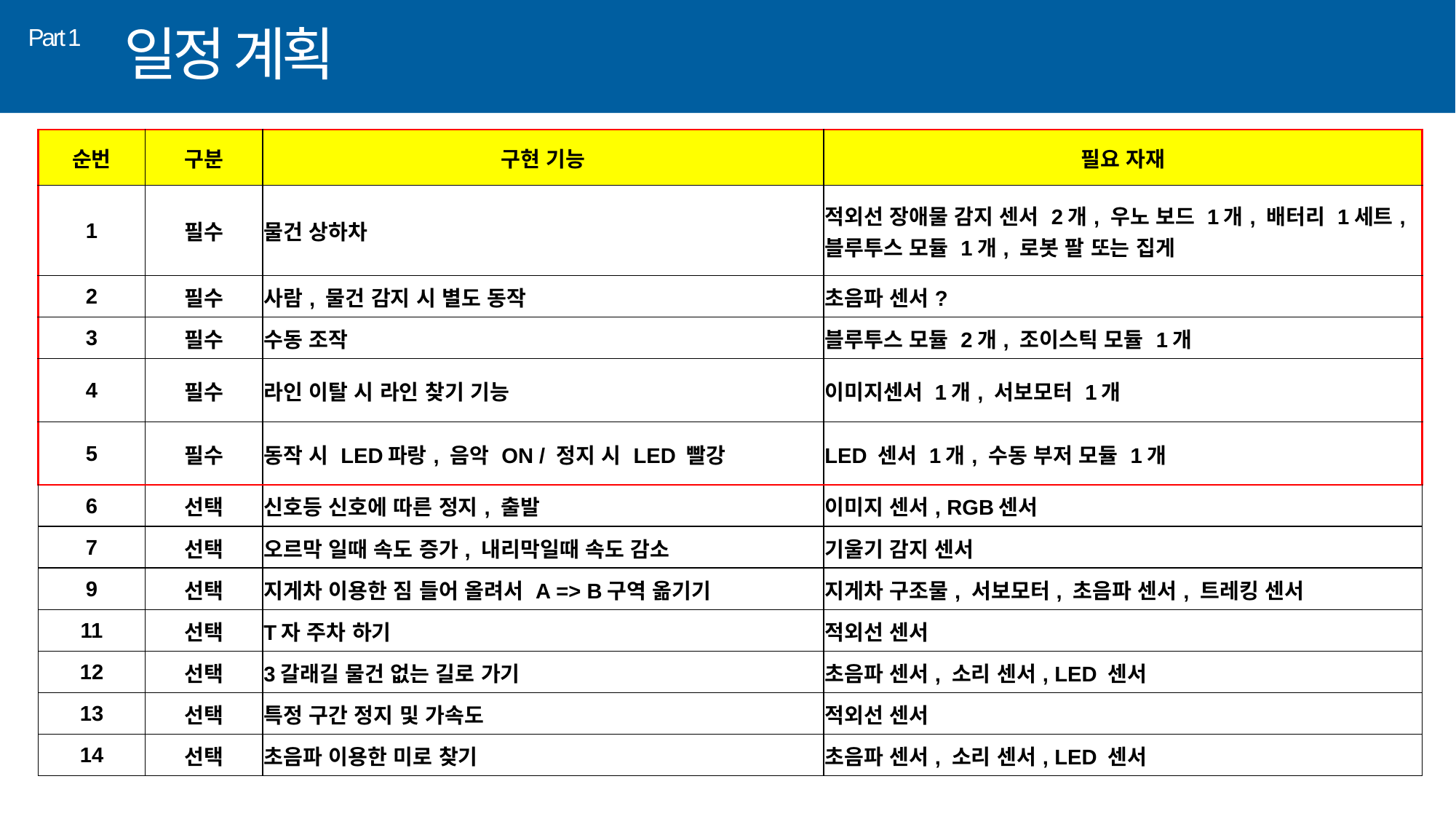

일정 계획
Part 1
| 순번 | 구분 | 구현 기능 | 필요 자재 |
| --- | --- | --- | --- |
| 1 | 필수 | 물건 상하차 | 적외선 장애물 감지 센서 2개, 우노 보드 1개, 배터리 1세트, 블루투스 모듈 1개, 로봇 팔 또는 집게 |
| 2 | 필수 | 사람, 물건 감지 시 별도 동작 | 초음파 센서? |
| 3 | 필수 | 수동 조작 | 블루투스 모듈 2개, 조이스틱 모듈 1개 |
| 4 | 필수 | 라인 이탈 시 라인 찾기 기능 | 이미지센서 1개, 서보모터 1개 |
| 5 | 필수 | 동작 시 LED파랑, 음악 ON / 정지 시 LED 빨강 | LED 센서 1개, 수동 부저 모듈 1개 |
| 6 | 선택 | 신호등 신호에 따른 정지, 출발 | 이미지 센서, RGB센서 |
| 7 | 선택 | 오르막 일때 속도 증가, 내리막일때 속도 감소 | 기울기 감지 센서 |
| 9 | 선택 | 지게차 이용한 짐 들어 올려서 A => B구역 옮기기 | 지게차 구조물, 서보모터, 초음파 센서, 트레킹 센서 |
| 11 | 선택 | T자 주차 하기 | 적외선 센서 |
| 12 | 선택 | 3갈래길 물건 없는 길로 가기 | 초음파 센서, 소리 센서, LED 센서 |
| 13 | 선택 | 특정 구간 정지 및 가속도 | 적외선 센서 |
| 14 | 선택 | 초음파 이용한 미로 찾기 | 초음파 센서, 소리 센서, LED 센서 |